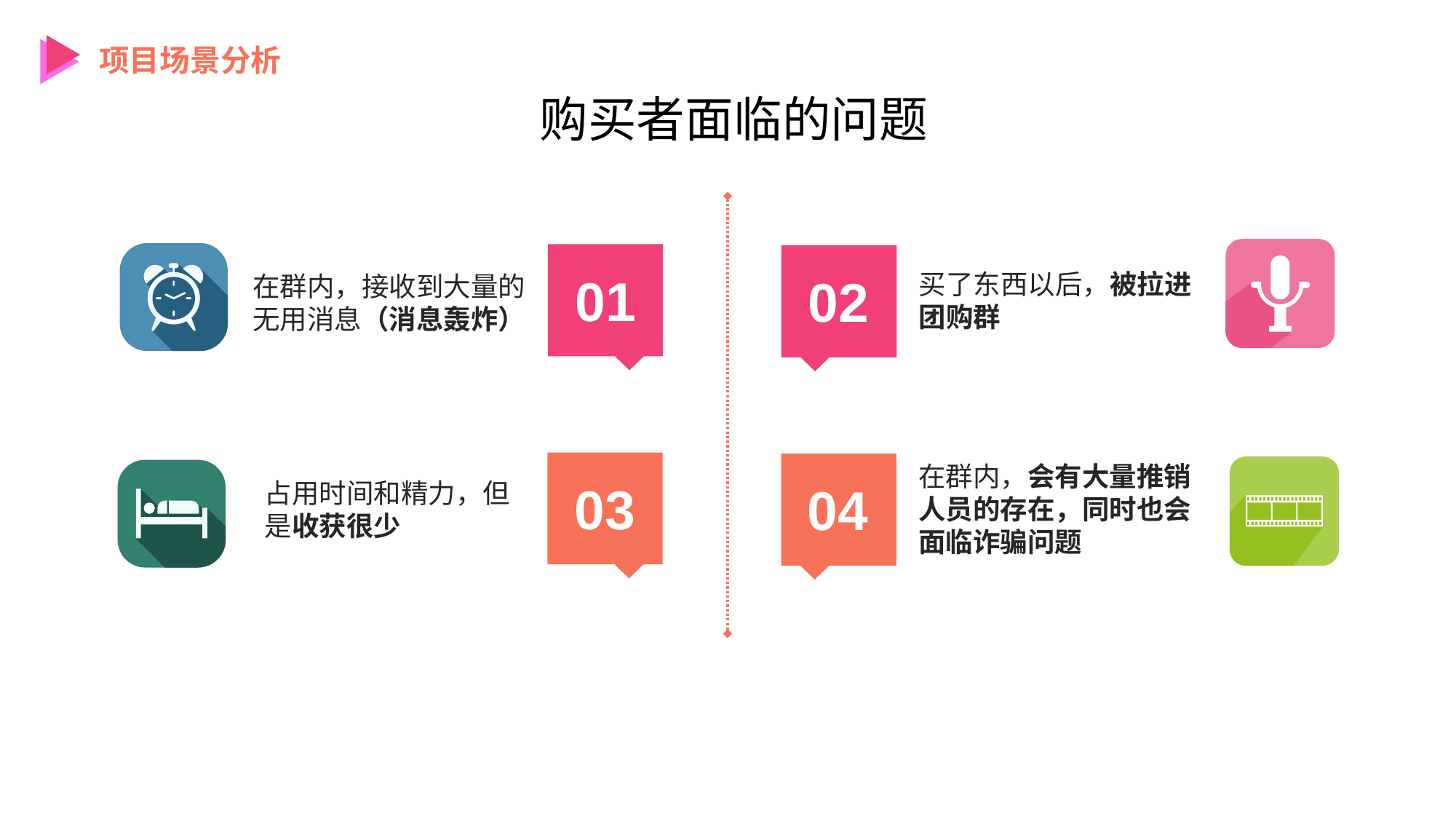

项目场景分析
购买者面临的问题

01
02
买了东西以后，被拉进团购群
在群内，接收到大量的无用消息（消息轰炸）

在群内，会有大量推销人员的存在，同时也会面临诈骗问题

03
04
占用时间和精力，但是收获很少